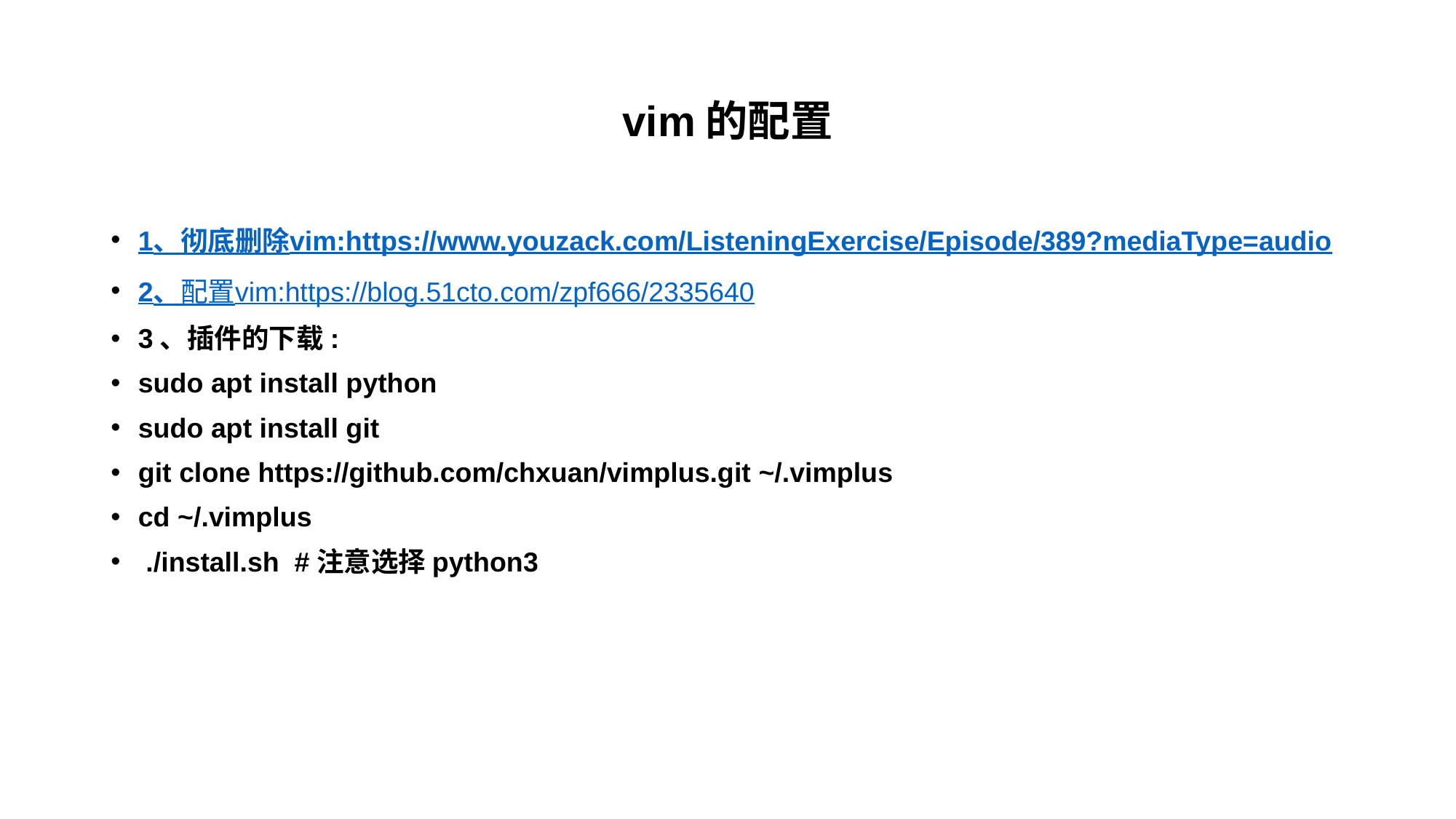

# vim的配置
1、彻底删除vim:https://www.youzack.com/ListeningExercise/Episode/389?mediaType=audio
2、配置vim:https://blog.51cto.com/zpf666/2335640
3、插件的下载:
sudo apt install python
sudo apt install git
git clone https://github.com/chxuan/vimplus.git ~/.vimplus
cd ~/.vimplus
 ./install.sh  #注意选择python3